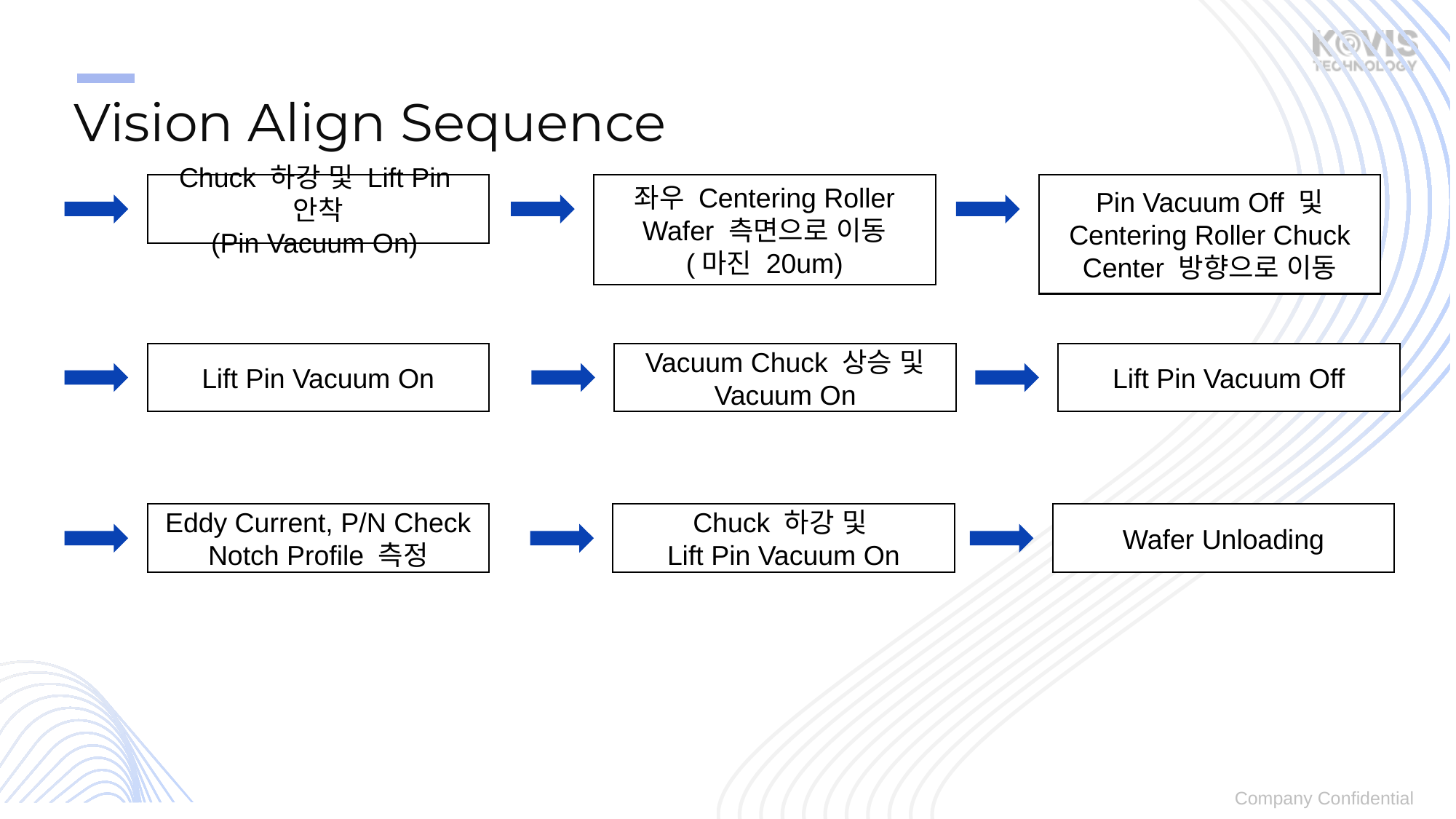

Vision Align Sequence
Chuck 하강 및 Lift Pin안착
(Pin Vacuum On)
좌우 Centering Roller Wafer 측면으로 이동
(마진 20um)
Pin Vacuum Off 및
Centering Roller Chuck Center 방향으로 이동

Lift Pin Vacuum On
Vacuum Chuck 상승 및
Vacuum On
Lift Pin Vacuum Off

Eddy Current, P/N Check
Notch Profile 측정
Chuck 하강 및
Lift Pin Vacuum On
Wafer Unloading